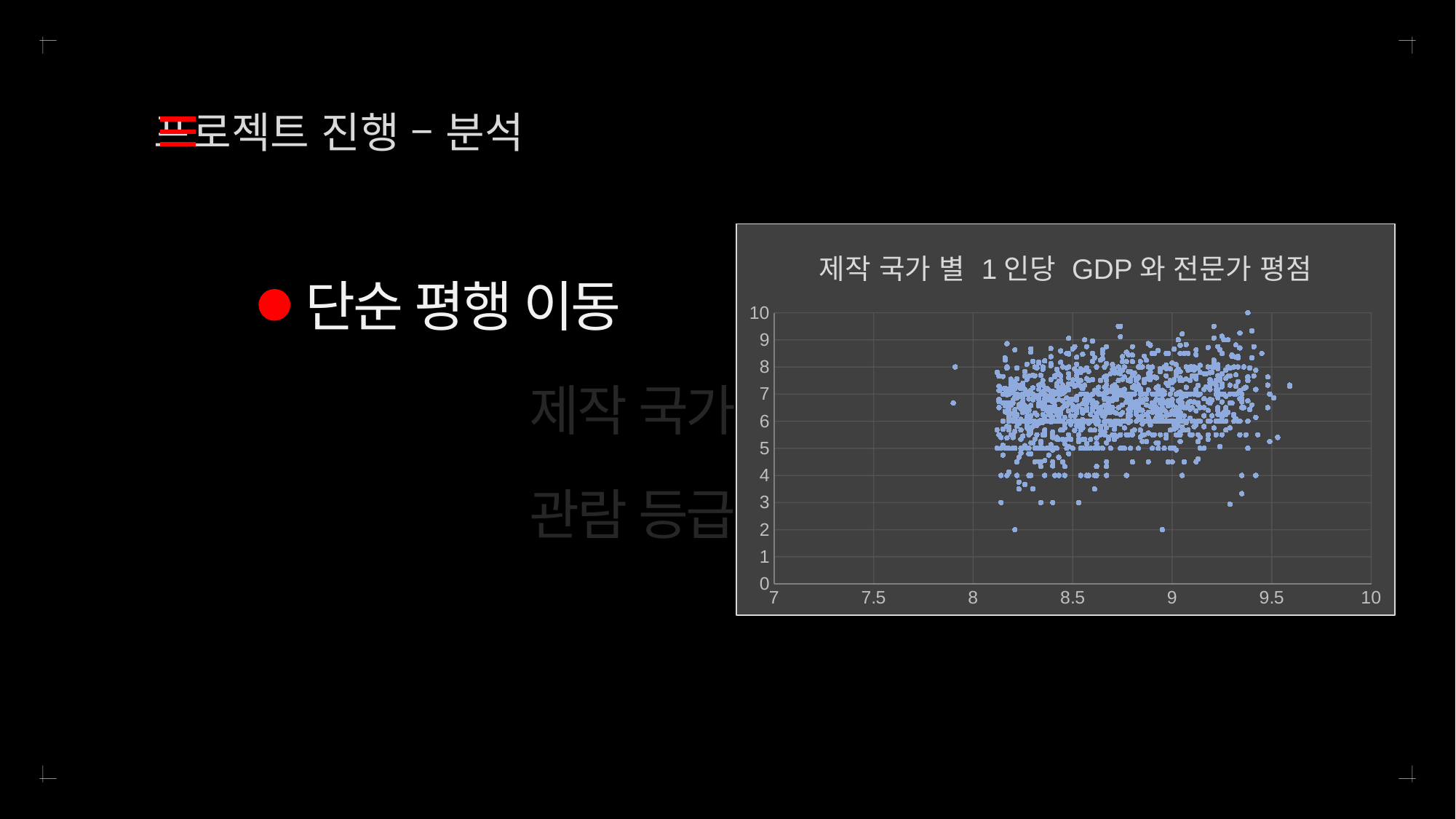

프로젝트 진행 – 분석

### Chart: 제작 국가 별 1인당 GDP와 전문가 평점

| Category | Specialist Socres |
|---|---|
가설
검증 및
평가
단순 평행 이동

제작 국가
관람 등급